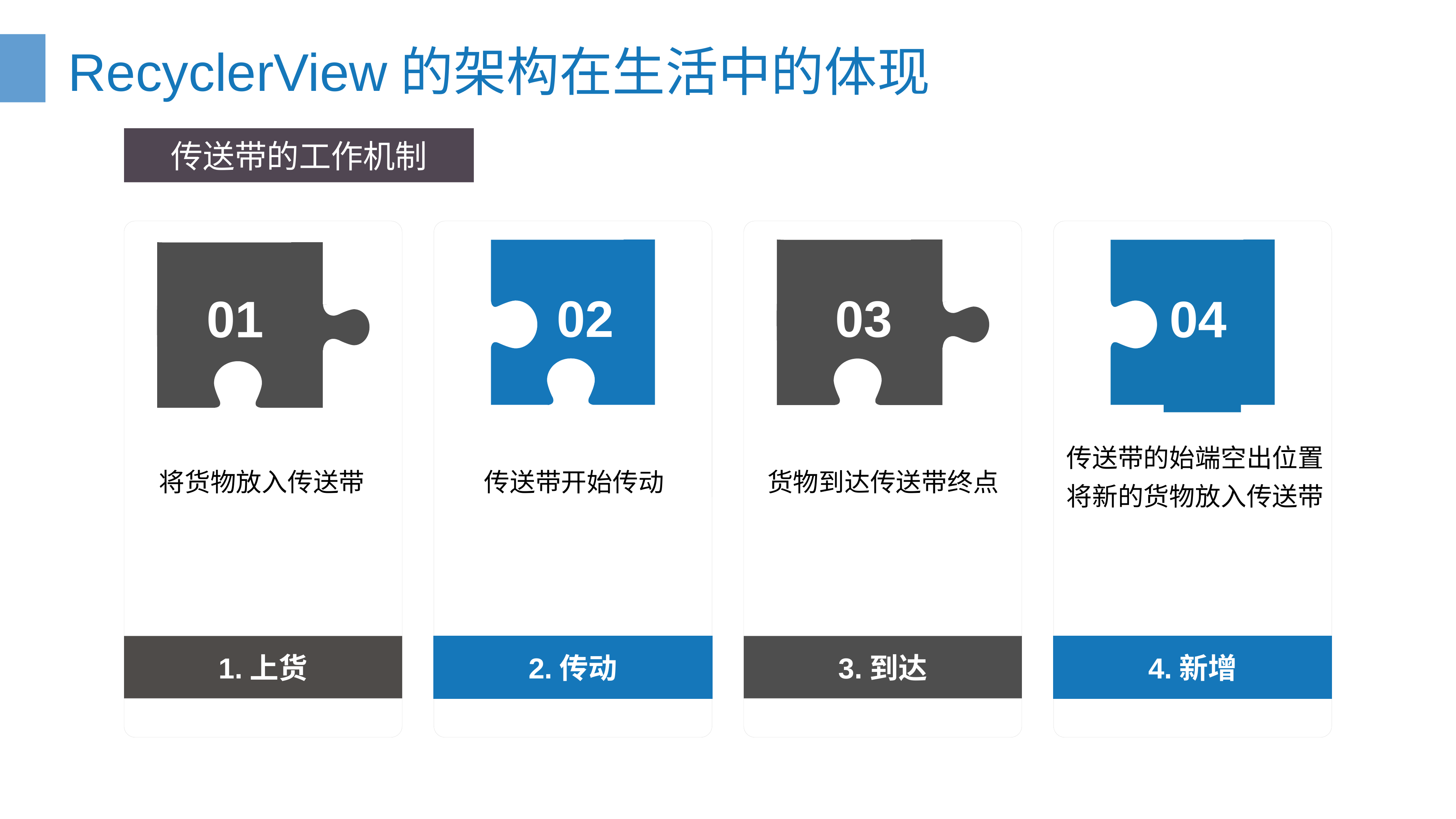

RecyclerView的架构在生活中的体现
传送带的工作机制

04

03

01
02

传送带的始端空出位置
将新的货物放入传送带
将货物放入传送带
传送带开始传动
货物到达传送带终点
1.上货
2.传动
3.到达
4.新增